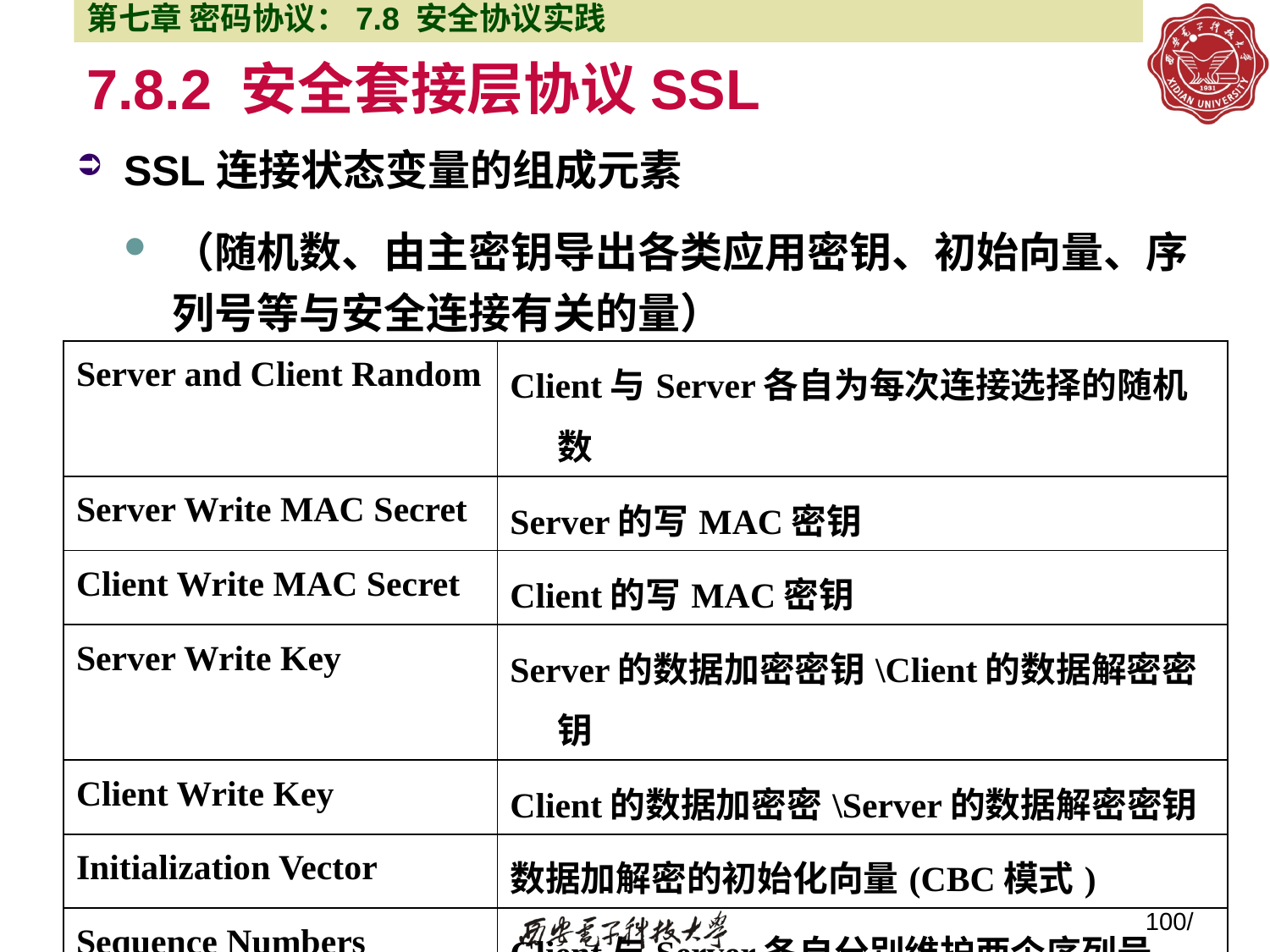

第七章 密码协议：7.8 安全协议实践
7.8.2 安全套接层协议SSL
SSL连接状态变量的组成元素
（随机数、由主密钥导出各类应用密钥、初始向量、序列号等与安全连接有关的量）

| Server and Client Random | Client与Server各自为每次连接选择的随机数 |
| --- | --- |
| Server Write MAC Secret | Server的写MAC密钥 |
| Client Write MAC Secret | Client的写MAC密钥 |
| Server Write Key | Server的数据加密密钥\Client的数据解密密钥 |
| Client Write Key | Client的数据加密密\Server的数据解密密钥 |
| Initialization Vector | 数据加解密的初始化向量(CBC模式) |
| Sequence Numbers | Client与Server各自分别维护两个序列号， 一个输入一个输出 |
100/